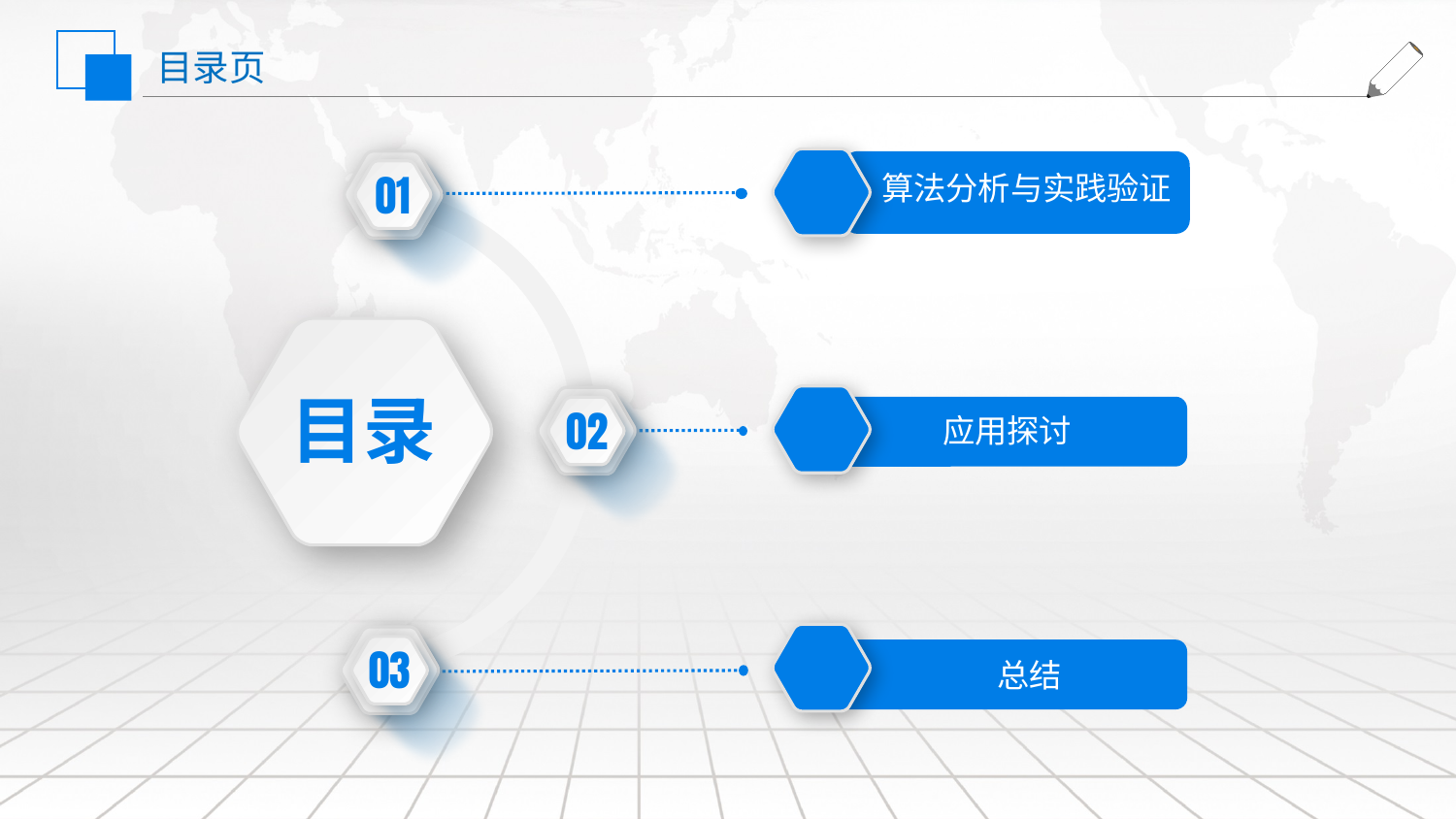

目录页

01

算法分析与实践验证

目录

02

应用探讨

03

总结